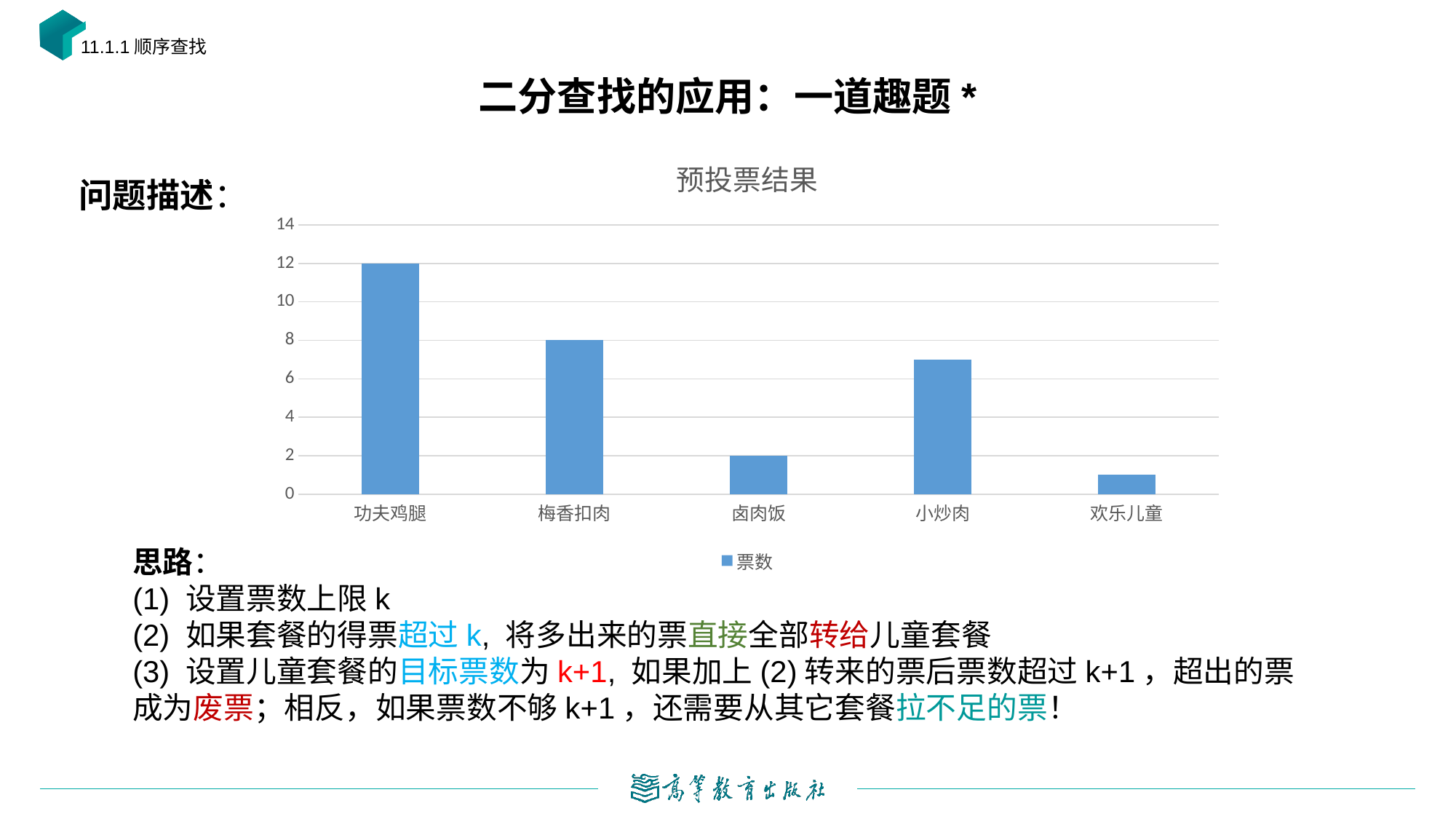

11.1.1顺序查找
# 二分查找的应用：一道趣题*

### Chart: 预投票结果

| Category | 票数 |
|---|---|
| 功夫鸡腿 | 12.0 |
| 梅香扣肉 | 8.0 |
| 卤肉饭 | 2.0 |
| 小炒肉 | 7.0 |
| 欢乐儿童 | 1.0 |
问题描述：
思路：
(1) 设置票数上限k
(2) 如果套餐的得票超过k, 将多出来的票直接全部转给儿童套餐
(3) 设置儿童套餐的目标票数为k+1, 如果加上(2)转来的票后票数超过k+1，超出的票成为废票；相反，如果票数不够k+1，还需要从其它套餐拉不足的票！